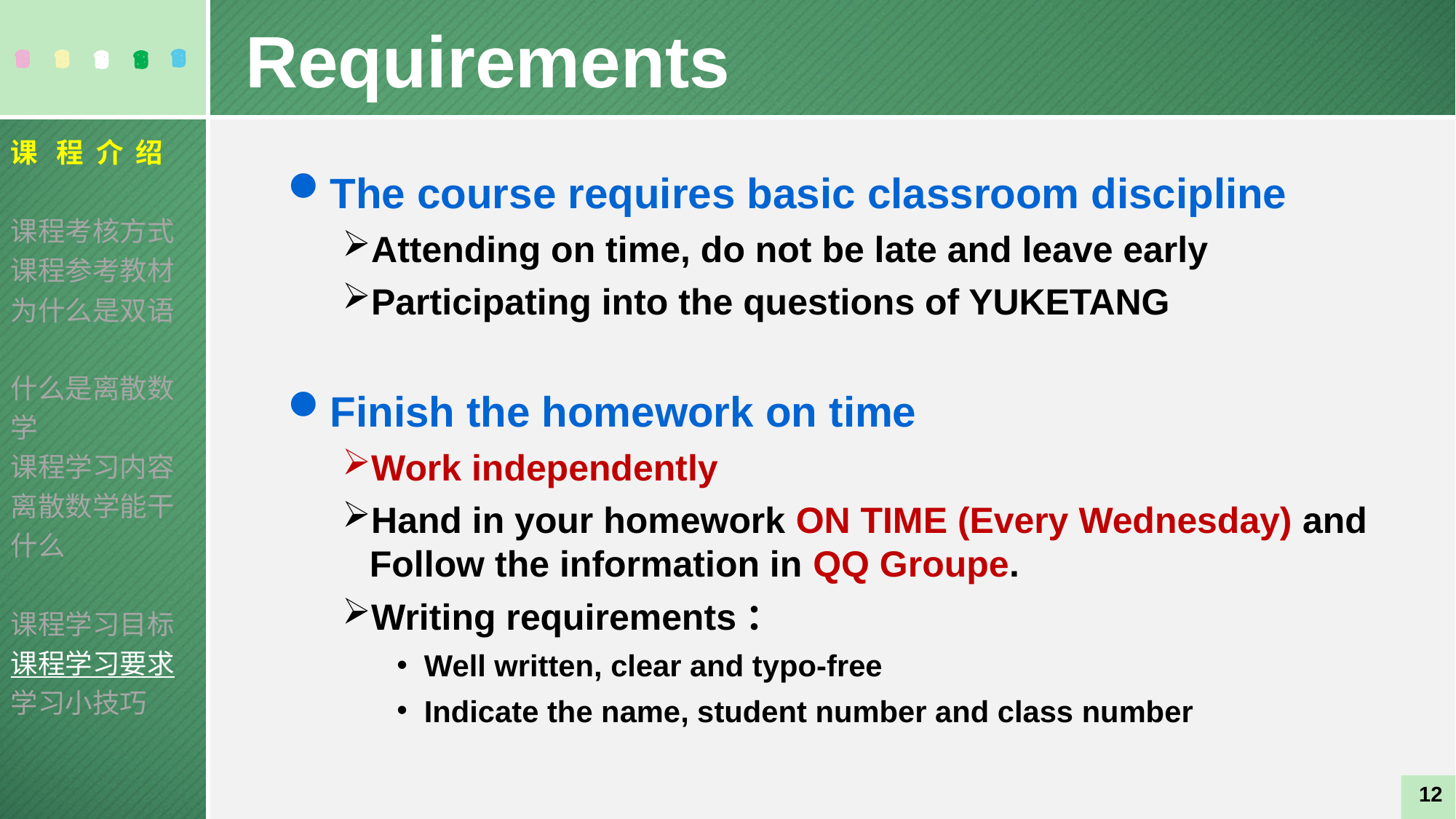

Requirements

课   程  介  绍

课程考核方式
课程参考教材
为什么是双语

什么是离散数学
课程学习内容
离散数学能干什么

课程学习目标
课程学习要求
学习小技巧
The course requires basic classroom discipline
Attending on time, do not be late and leave early
Participating into the questions of YUKETANG

Finish the homework on time
Work independently
Hand in your homework ON TIME (Every Wednesday) and Follow the information in QQ Groupe.
Writing requirements：
Well written, clear and typo-free
Indicate the name, student number and class number
12